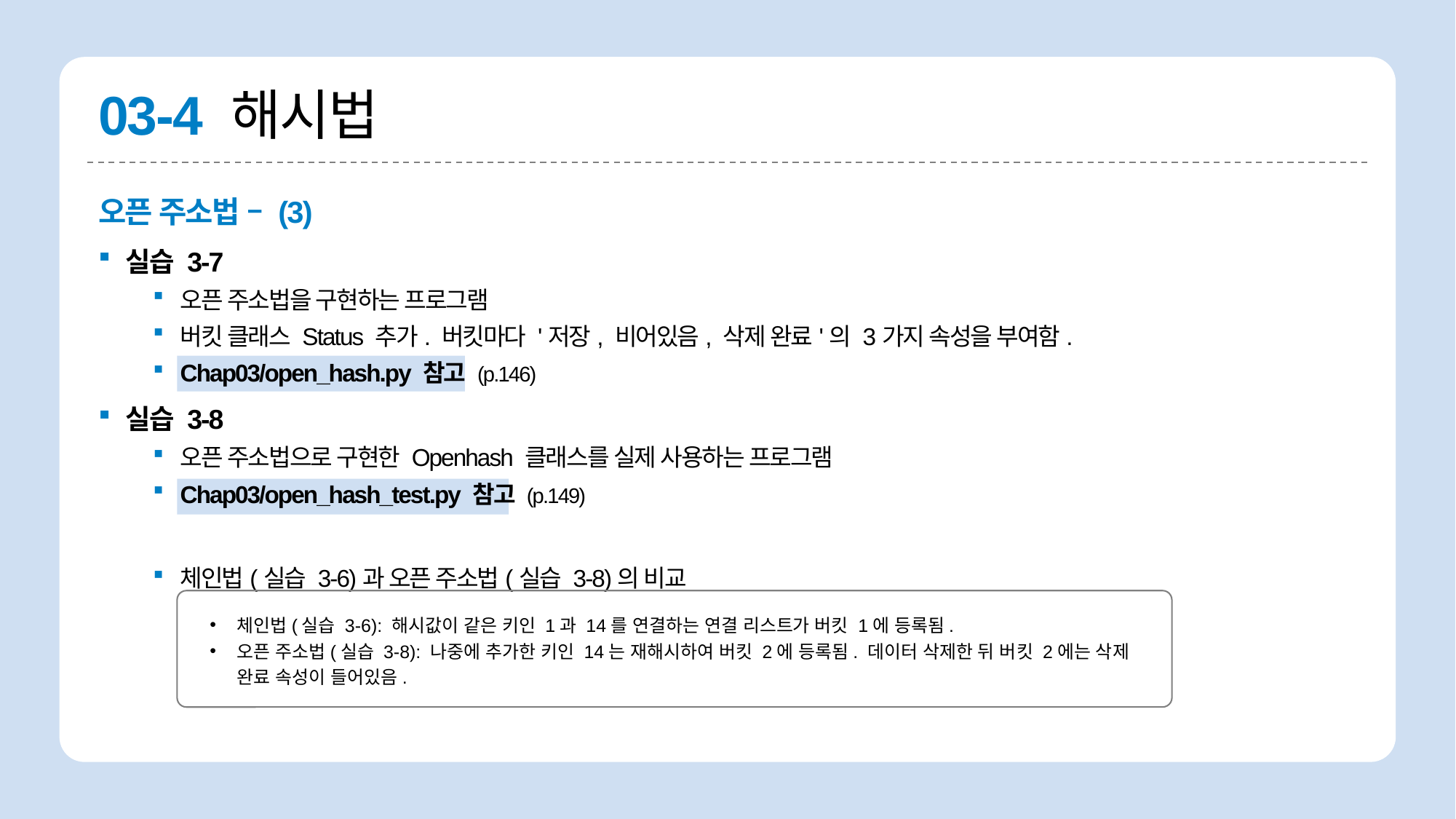

# 03-4 해시법
오픈 주소법 – (3)
실습 3-7
오픈 주소법을 구현하는 프로그램
버킷 클래스 Status 추가. 버킷마다 '저장, 비어있음, 삭제 완료'의 3가지 속성을 부여함.
Chap03/open_hash.py 참고 (p.146)
실습 3-8
오픈 주소법으로 구현한 Openhash 클래스를 실제 사용하는 프로그램
Chap03/open_hash_test.py 참고 (p.149)

체인법(실습 3-6)과 오픈 주소법(실습 3-8)의 비교

체인법(실습 3-6): 해시값이 같은 키인 1과 14를 연결하는 연결 리스트가 버킷 1에 등록됨.
오픈 주소법(실습 3-8): 나중에 추가한 키인 14는 재해시하여 버킷 2에 등록됨. 데이터 삭제한 뒤 버킷 2에는 삭제 완료 속성이 들어있음.